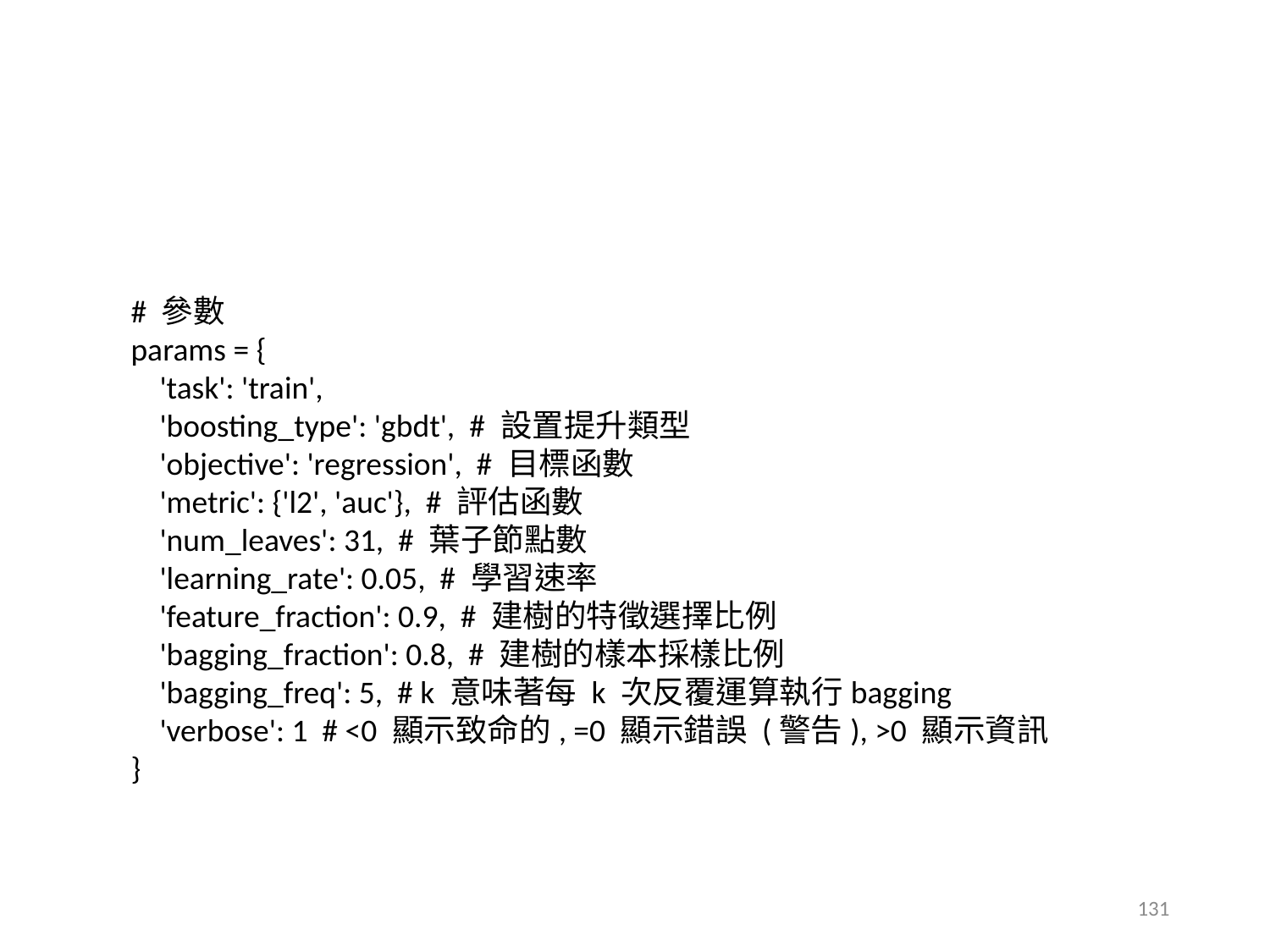

# 參數
params = {
    'task': 'train',
    'boosting_type': 'gbdt',  # 設置提升類型
    'objective': 'regression',  # 目標函數
    'metric': {'l2', 'auc'},  # 評估函數
    'num_leaves': 31,  # 葉子節點數
    'learning_rate': 0.05,  # 學習速率
    'feature_fraction': 0.9,  # 建樹的特徵選擇比例
    'bagging_fraction': 0.8,  # 建樹的樣本採樣比例
    'bagging_freq': 5,  # k 意味著每 k 次反覆運算執行bagging
    'verbose': 1  # <0 顯示致命的, =0 顯示錯誤 (警告), >0 顯示資訊
}
131